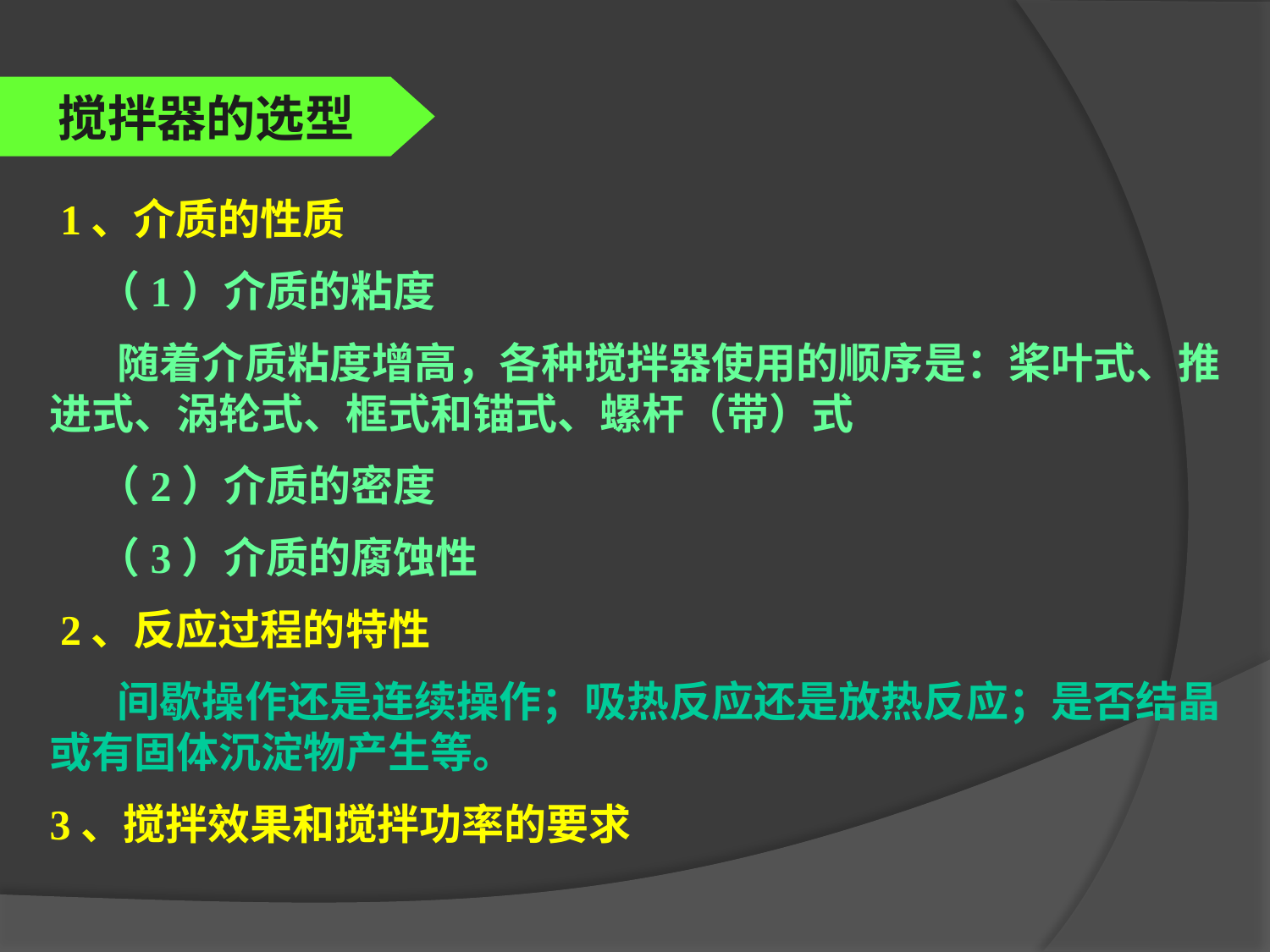

搅拌器的选型
 1、介质的性质
    （1）介质的粘度
      随着介质粘度增高，各种搅拌器使用的顺序是：桨叶式、推进式、涡轮式、框式和锚式、螺杆（带）式
    （2）介质的密度
    （3）介质的腐蚀性
 2、反应过程的特性
      间歇操作还是连续操作；吸热反应还是放热反应；是否结晶或有固体沉淀物产生等。
3、搅拌效果和搅拌功率的要求